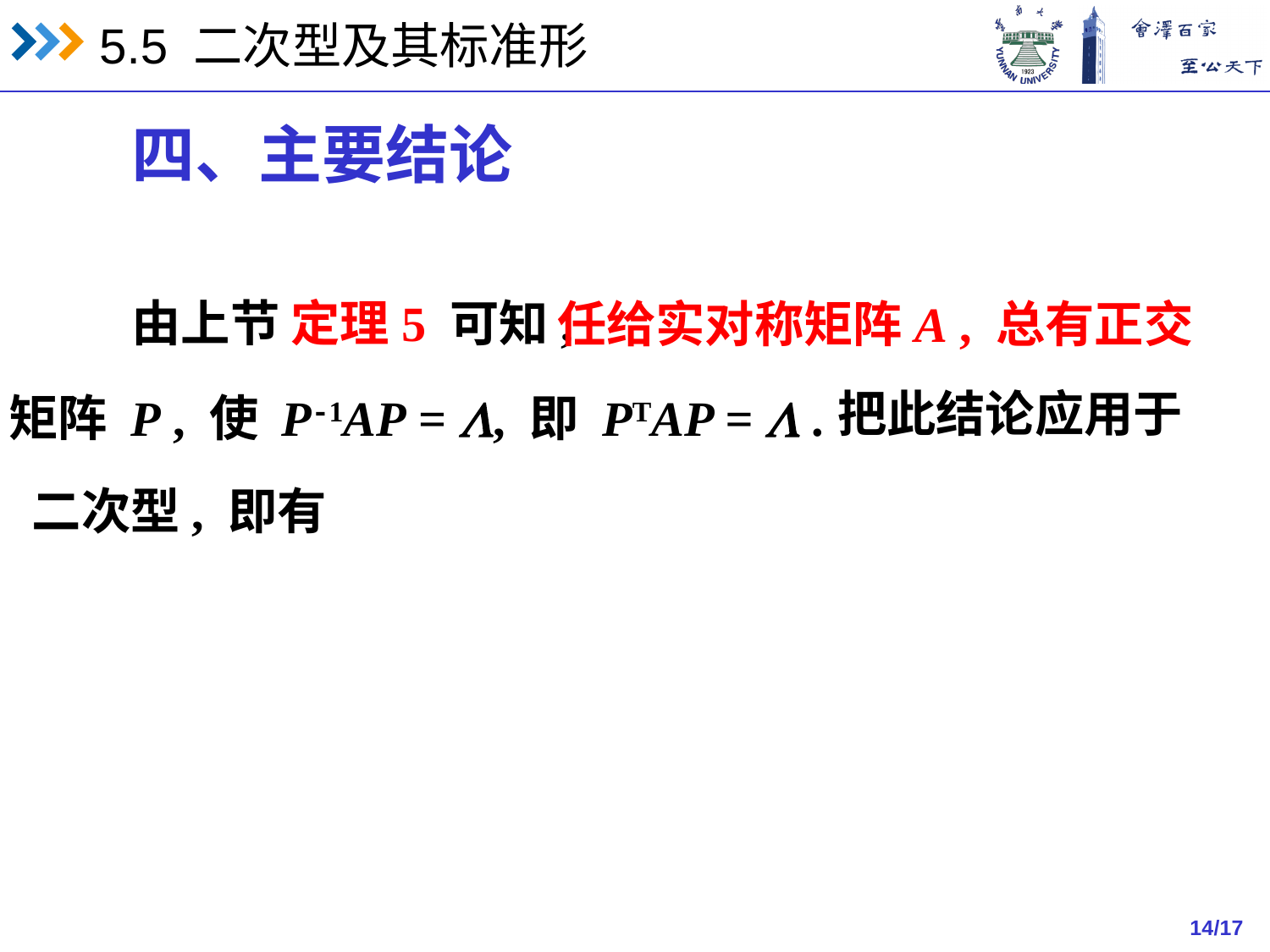

四、主要结论
由上节 定理5 可知,
任给实对称矩阵A , 总有正交
把此结论应用于
矩阵 P , 使 P-1AP = Λ, 即 PTAP = Λ .
二次型, 即有